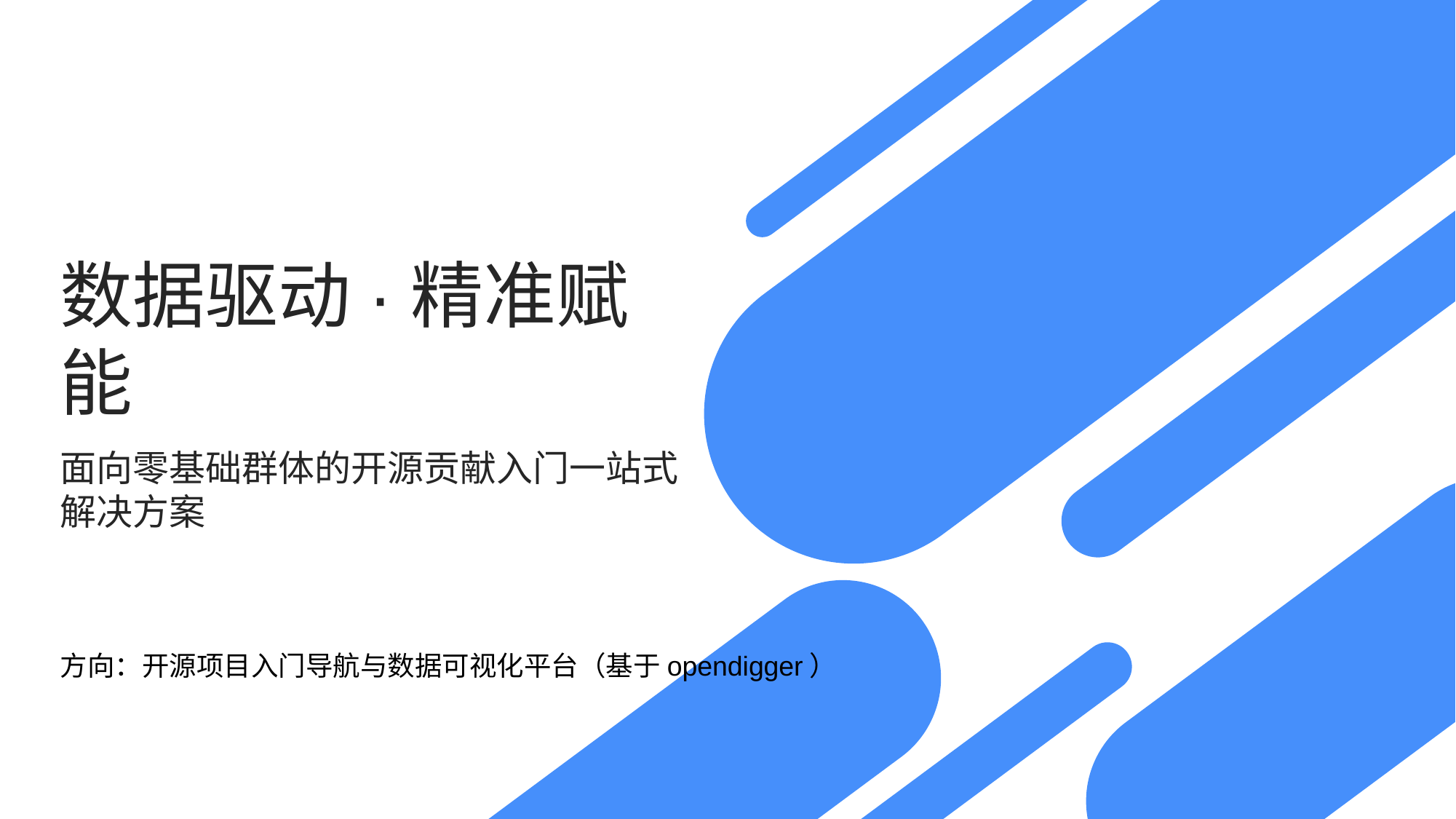

数据驱动·精准赋能

面向零基础群体的开源贡献入门一站式解决方案

方向：开源项目入门导航与数据可视化平台（基于opendigger）